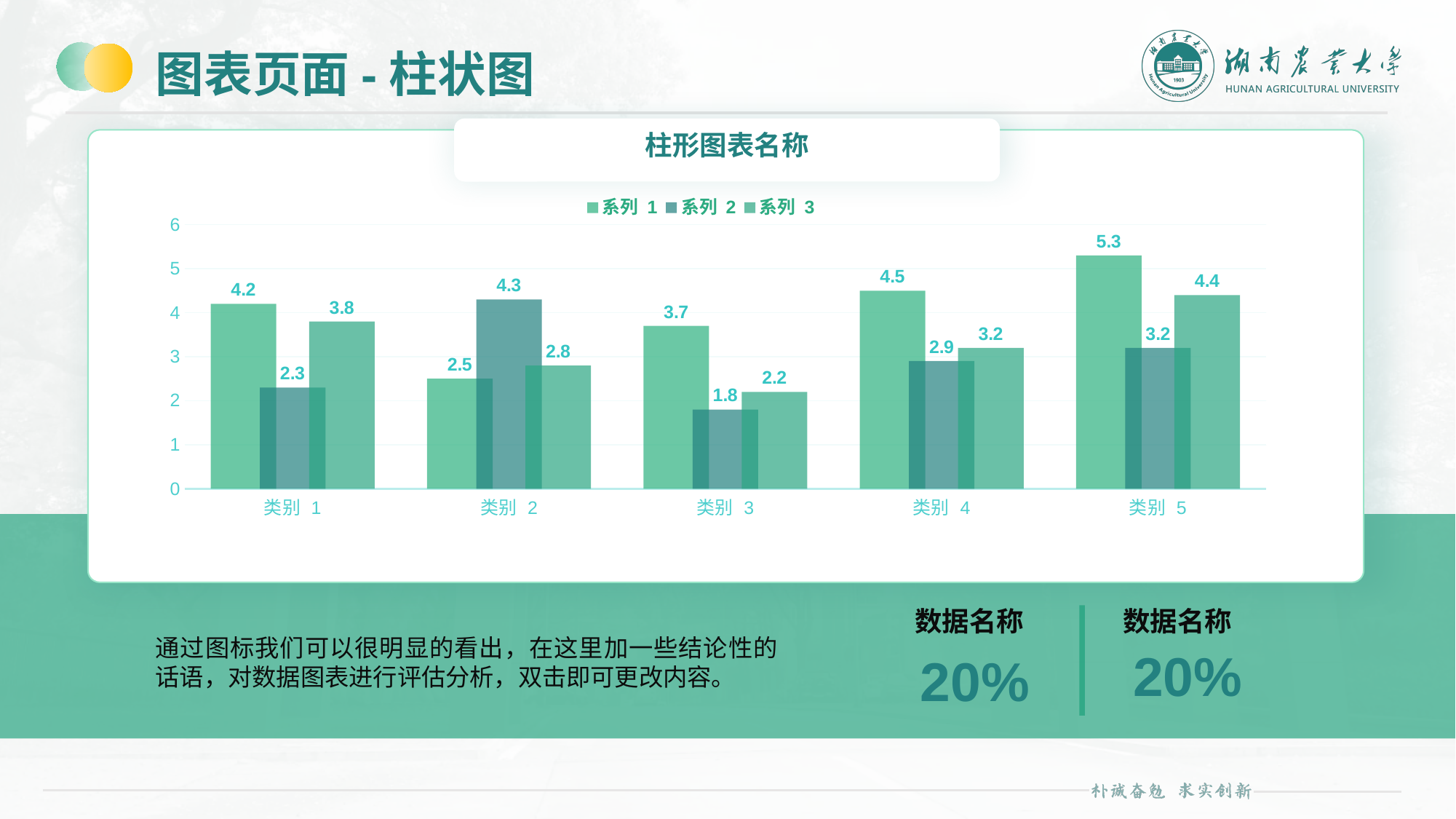

# 图表页面-柱状图

柱形图表名称

### Chart

| Category | 系列 1 | 系列 2 | 系列 3 |
|---|---|---|---|
| 类别 1 | 4.2 | 2.3 | 3.8 |
| 类别 2 | 2.5 | 4.3 | 2.8 |
| 类别 3 | 3.7 | 1.8 | 2.2 |
| 类别 4 | 4.5 | 2.9 | 3.2 |
| 类别 5 | 5.3 | 3.2 | 4.4 |
数据名称
20%
数据名称
20%
通过图标我们可以很明显的看出，在这里加一些结论性的话语，对数据图表进行评估分析，双击即可更改内容。